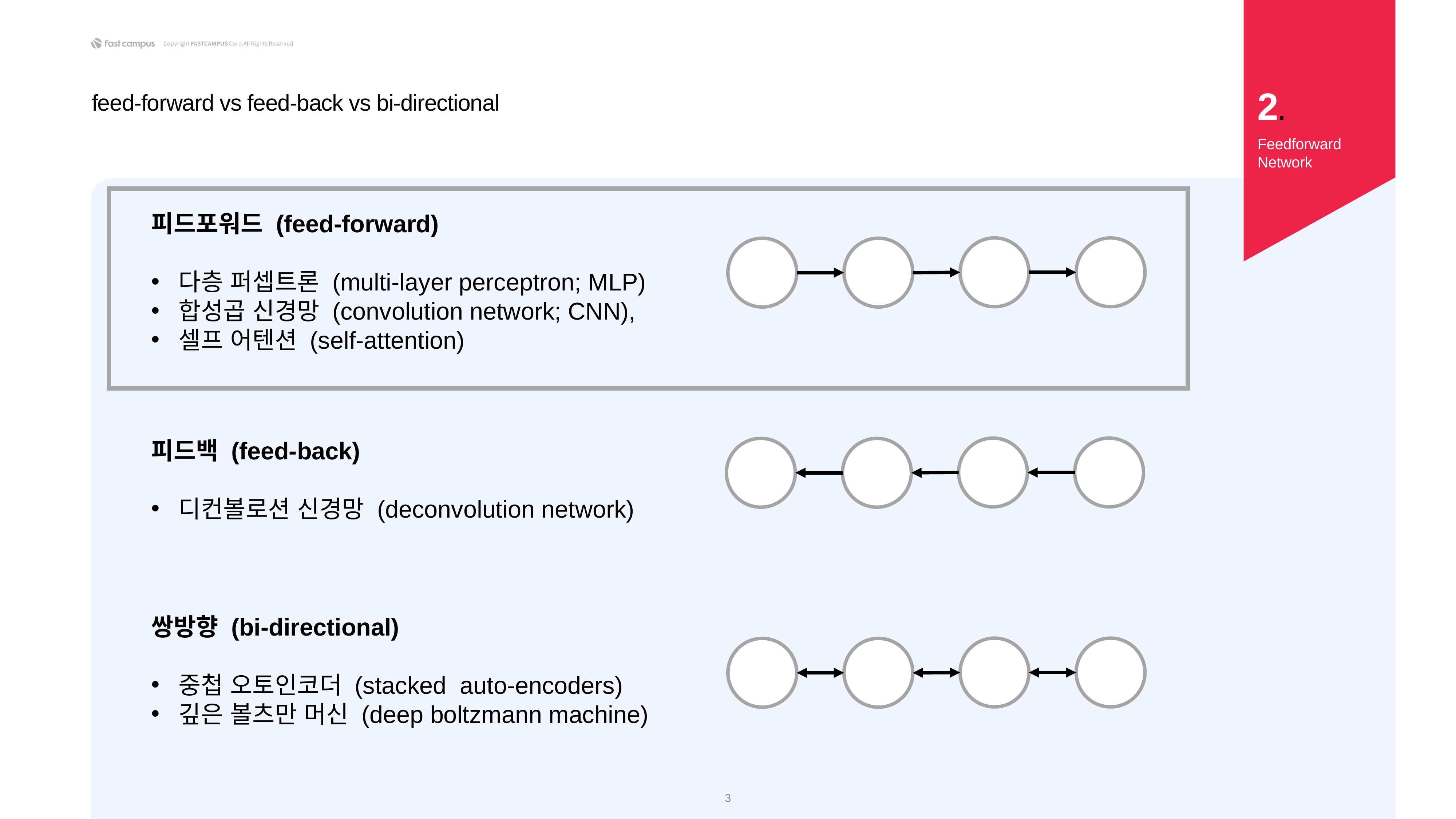

2.
feed-forward vs feed-back vs bi-directional
Feedforward Network

피드포워드 (feed-forward)

다층 퍼셉트론 (multi-layer perceptron; MLP)
합성곱 신경망 (convolution network; CNN),
셀프 어텐션 (self-attention)

피드백 (feed-back)

디컨볼로션 신경망 (deconvolution network)

쌍방향 (bi-directional)

중첩 오토인코더 (stacked  auto-encoders)
깊은 볼츠만 머신 (deep boltzmann machine)

3